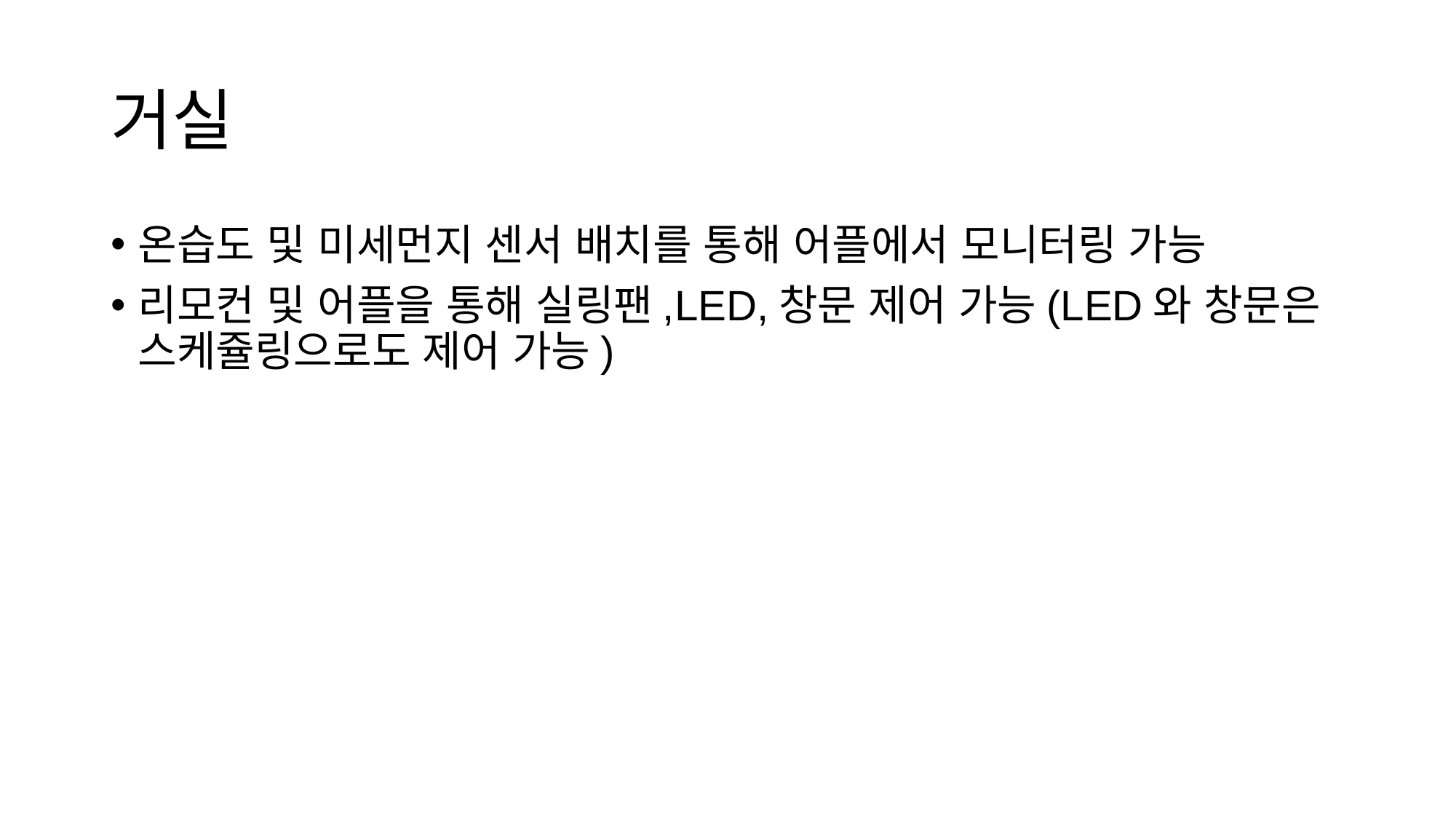

# 거실
온습도 및 미세먼지 센서 배치를 통해 어플에서 모니터링 가능
리모컨 및 어플을 통해 실링팬,LED,창문 제어 가능(LED와 창문은 스케쥴링으로도 제어 가능)